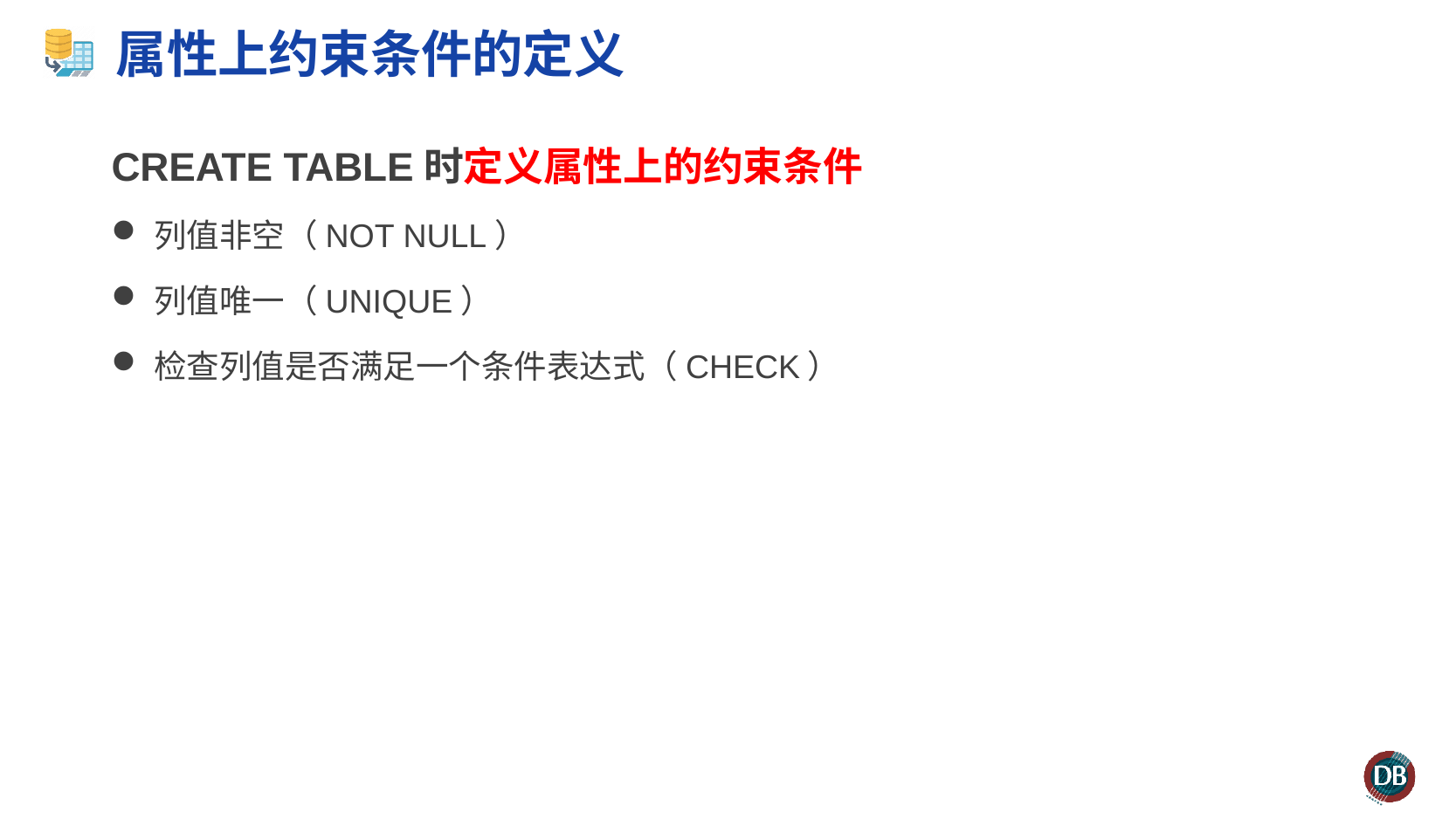

# 属性上约束条件的定义
CREATE TABLE时定义属性上的约束条件
列值非空（NOT NULL）
列值唯一（UNIQUE）
检查列值是否满足一个条件表达式（CHECK）